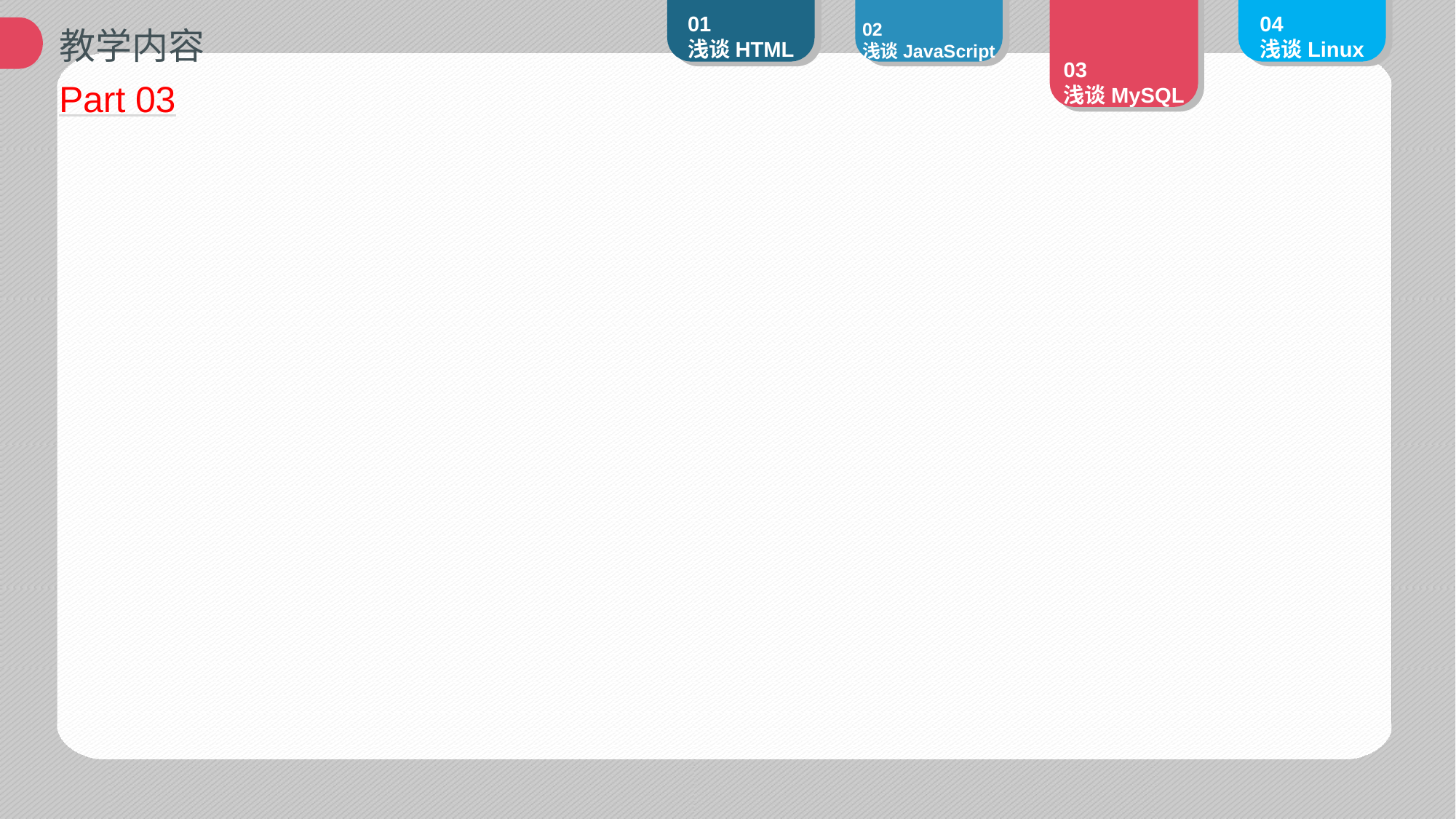

01
浅谈HTML
02
浅谈JavaScript

03
浅谈MySQL

04
浅谈Linux

教学内容
Part 03